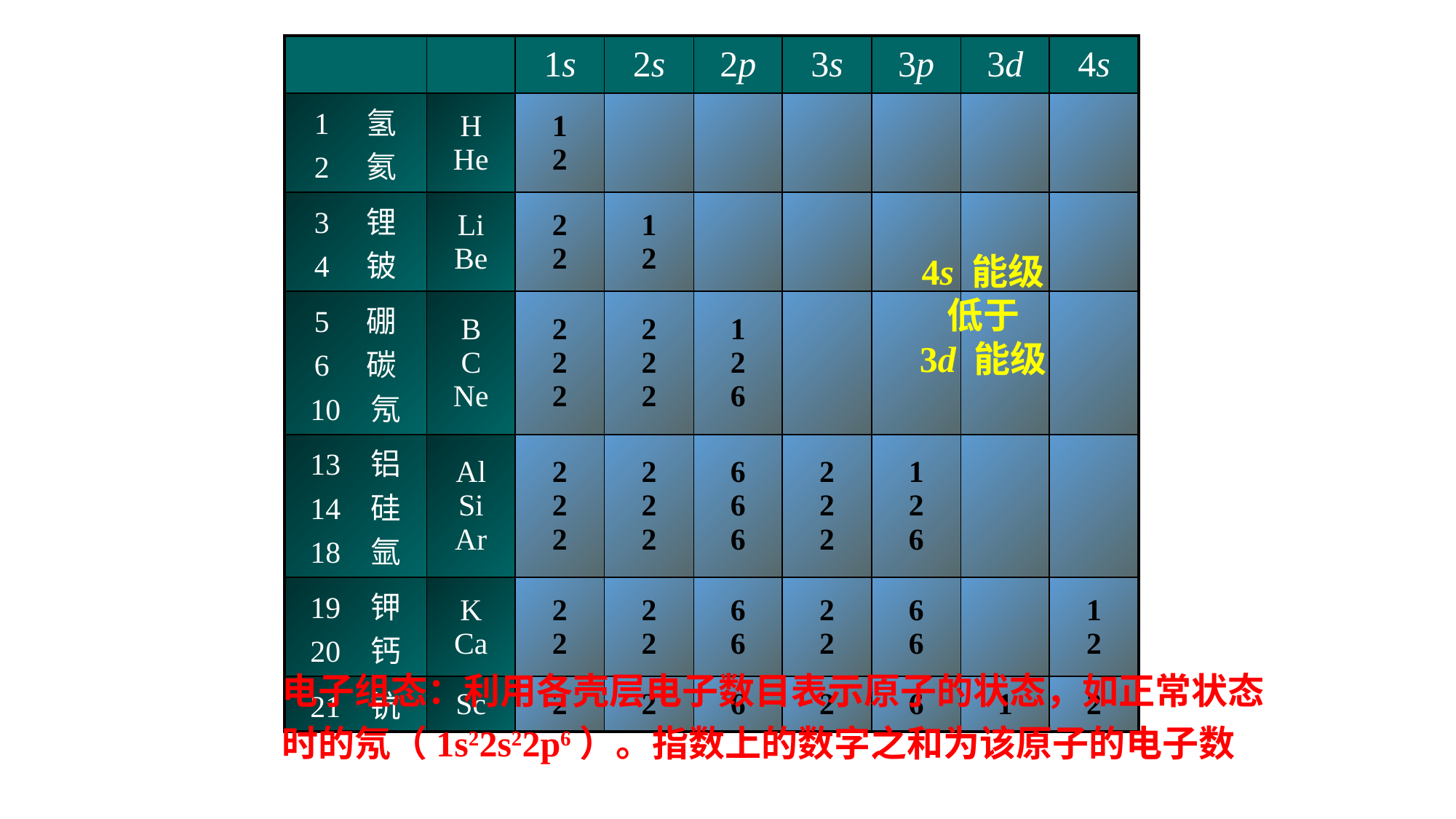

|  |  | 1s | 2s | 2p | 3s | 3p | 3d | 4s |
| --- | --- | --- | --- | --- | --- | --- | --- | --- |
| 1 氢 2 氦 | H He | 1 2 |  |  |  |  |  |  |
| 3 锂 4 铍 | Li Be | 2 2 | 1 2 |  |  |  |  |  |
| 5 硼 6 碳 10 氖 | B C Ne | 2 2 2 | 2 2 2 | 1 2 6 |  |  |  |  |
| 13 铝 14 硅 18 氩 | Al Si Ar | 2 2 2 | 2 2 2 | 6 6 6 | 2 2 2 | 1 2 6 |  |  |
| 19 钾 20 钙 | K Ca | 2 2 | 2 2 | 6 6 | 2 2 | 6 6 |  | 1 2 |
| 21 钪 | Sc | 2 | 2 | 6 | 2 | 6 | 1 | 2 |
4s 能级
低于
3d 能级
电子组态：利用各壳层电子数目表示原子的状态，如正常状态时的氖（1s22s22p6）。指数上的数字之和为该原子的电子数